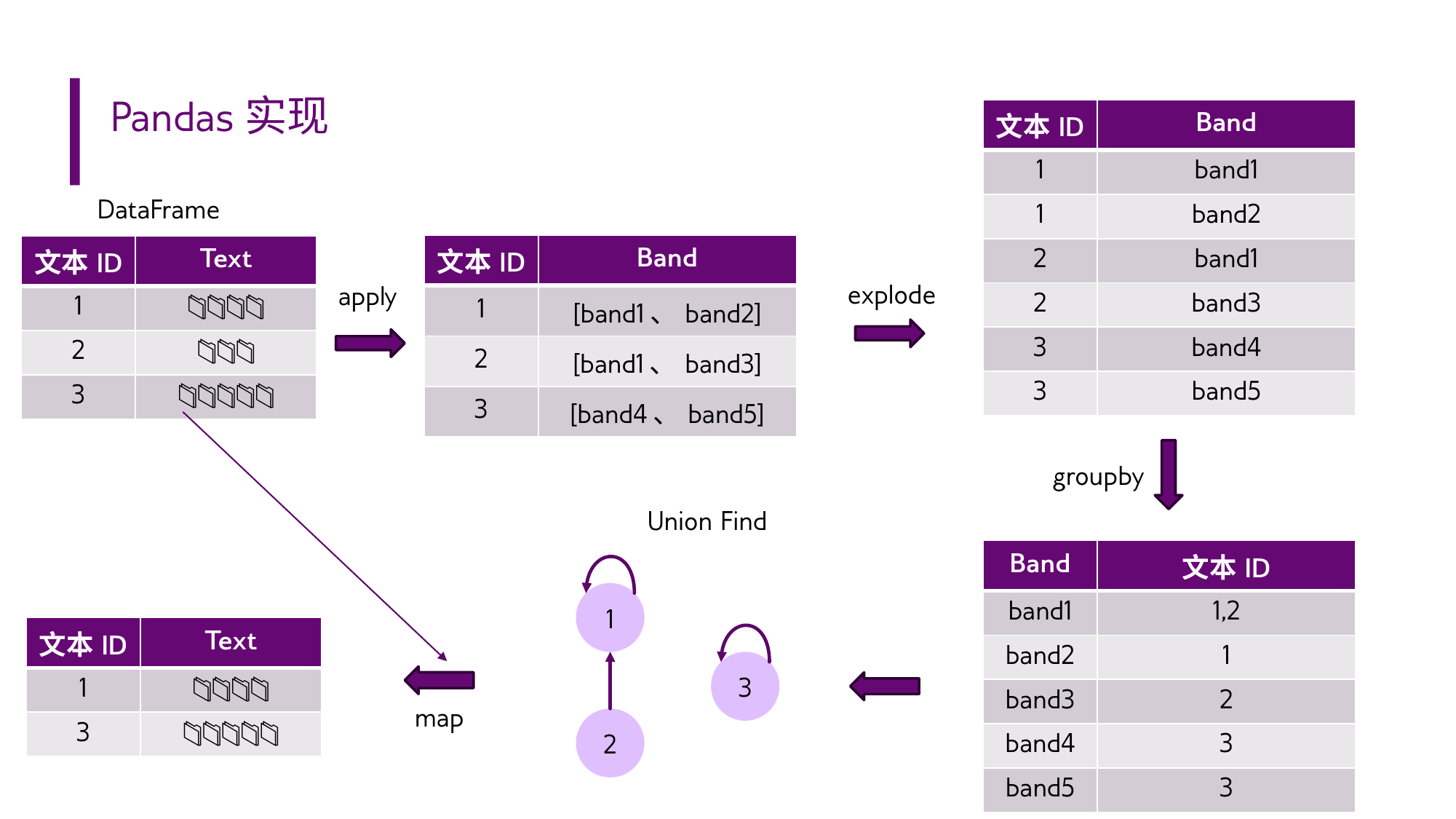

# Pandas实现
| 文本ID | Band |
| --- | --- |
| 1 | band1 |
| 1 | band2 |
| 2 | band1 |
| 2 | band3 |
| 3 | band4 |
| 3 | band5 |
DataFrame
| 文本ID | Band |
| --- | --- |
| 1 | [band1、band2] |
| 2 | [band1、band3] |
| 3 | [band4、band5] |
| 文本ID | Text |
| --- | --- |
| 1 | 📁📁📁📁 |
| 2 | 📁📁📁 |
| 3 | 📁📁📁📁📁 |
explode
apply

groupby
Union Find
| Band | 文本ID |
| --- | --- |
| band1 | 1,2 |
| band2 | 1 |
| band3 | 2 |
| band4 | 3 |
| band5 | 3 |
1
| 文本ID | Text |
| --- | --- |
| 1 | 📁📁📁📁 |
| 3 | 📁📁📁📁📁 |

3
map
2